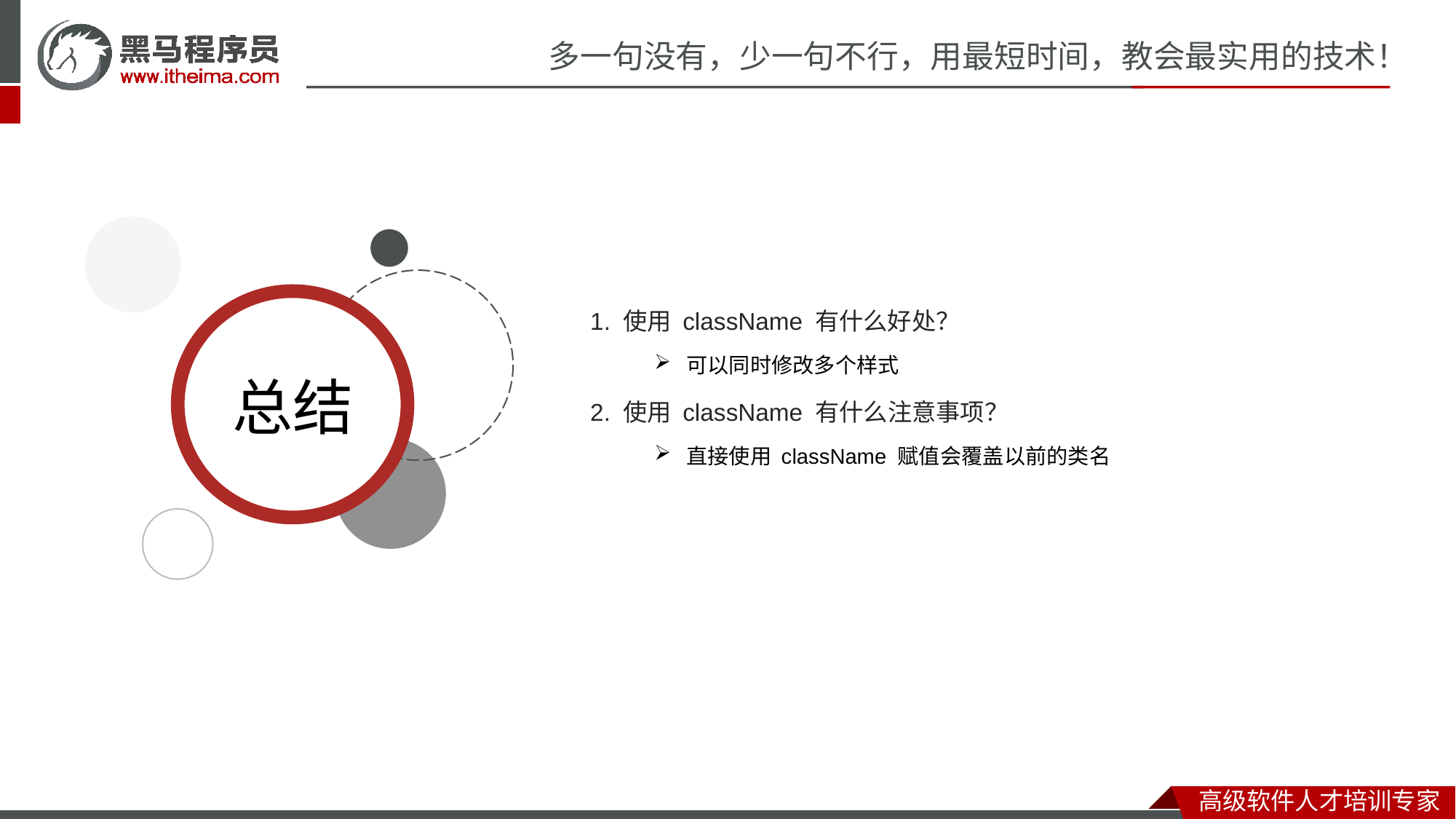

1. 使用 className 有什么好处？
可以同时修改多个样式
2. 使用 className 有什么注意事项？
直接使用 className 赋值会覆盖以前的类名